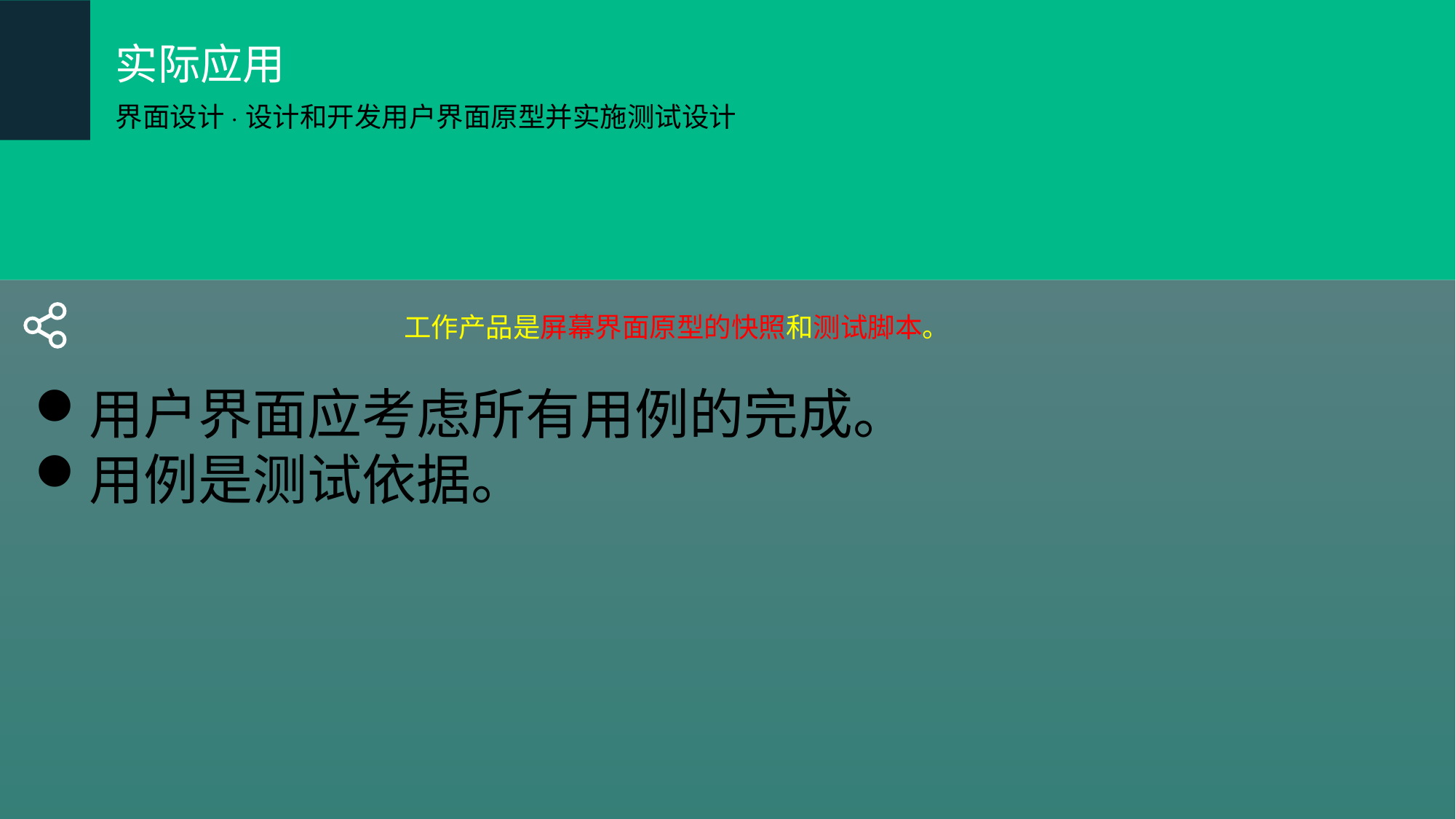

实际应用
界面设计·设计和开发用户界面原型并实施测试设计

工作产品是屏幕界面原型的快照和测试脚本。
用户界面应考虑所有用例的完成。
用例是测试依据。